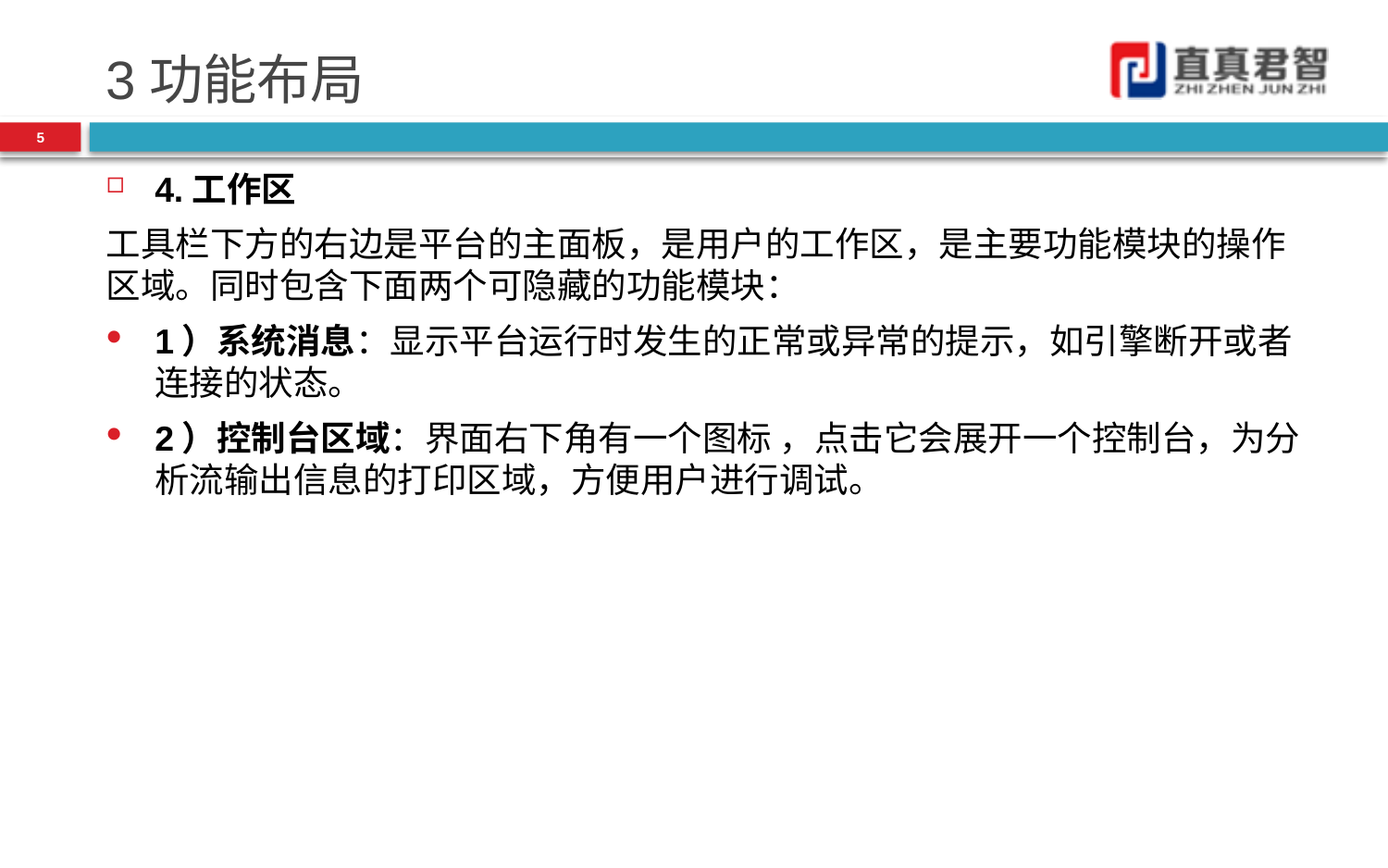

# 3功能布局
5
4.工作区
工具栏下方的右边是平台的主面板，是用户的工作区，是主要功能模块的操作区域。同时包含下面两个可隐藏的功能模块：
1）系统消息：显示平台运行时发生的正常或异常的提示，如引擎断开或者连接的状态。
2）控制台区域：界面右下角有一个图标 ，点击它会展开一个控制台，为分析流输出信息的打印区域，方便用户进行调试。